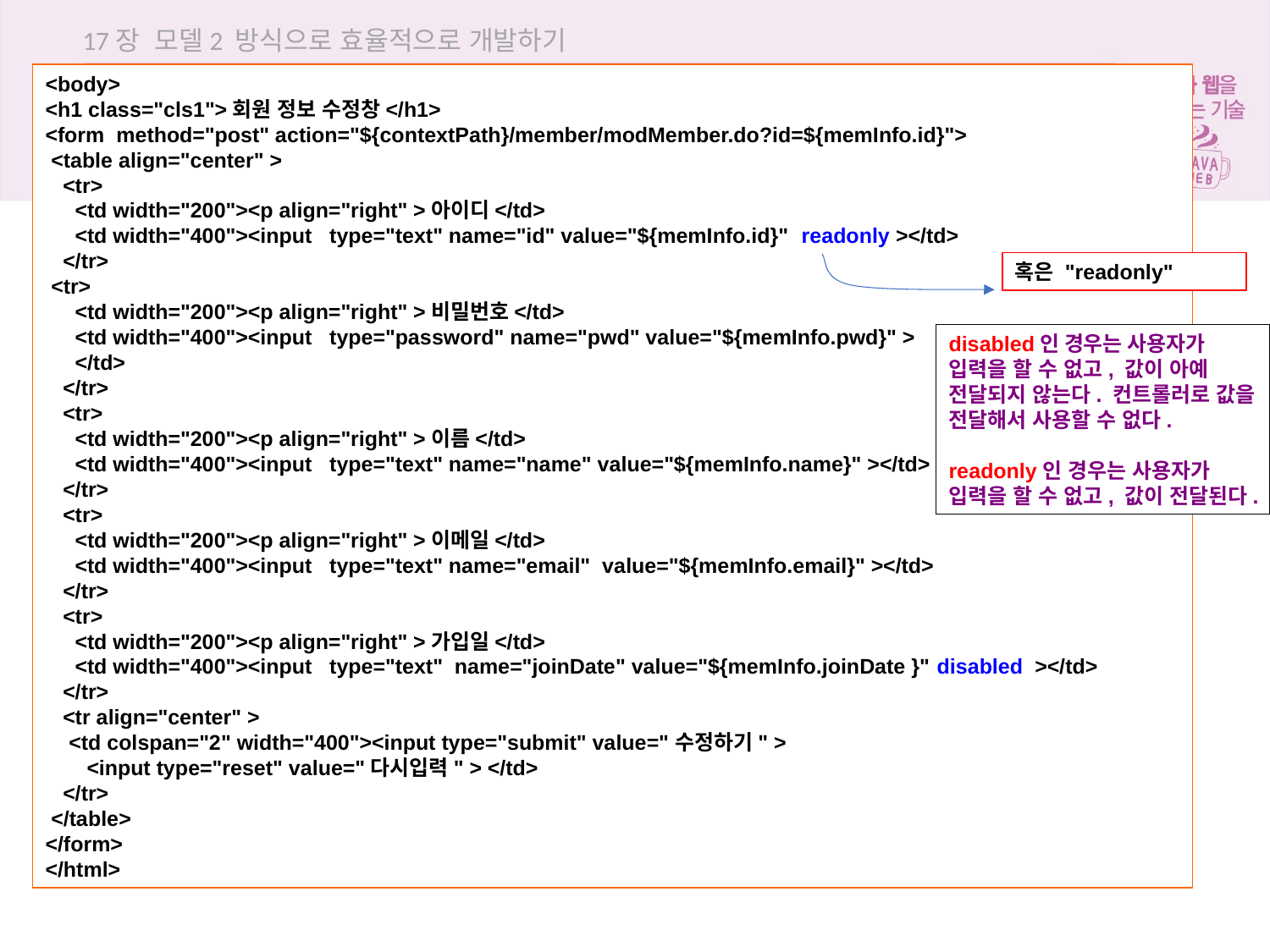

17장  모델2 방식으로 효율적으로 개발하기
<body>
<h1 class="cls1">회원 정보 수정창</h1>
<form  method="post" action="${contextPath}/member/modMember.do?id=${memInfo.id}">
 <table align="center" >
   <tr>
     <td width="200"><p align="right" >아이디</td>
     <td width="400"><input   type="text" name="id" value="${memInfo.id}"  readonly ></td>
   </tr>
 <tr>
     <td width="200"><p align="right" >비밀번호</td>
     <td width="400"><input   type="password" name="pwd" value="${memInfo.pwd}" >
     </td>
   </tr>
   <tr>
     <td width="200"><p align="right" >이름</td>
     <td width="400"><input   type="text" name="name" value="${memInfo.name}" ></td>
   </tr>
   <tr>
     <td width="200"><p align="right" >이메일</td>
     <td width="400"><input   type="text" name="email"  value="${memInfo.email}" ></td>
   </tr>
   <tr>
     <td width="200"><p align="right" >가입일</td>
     <td width="400"><input   type="text"  name="joinDate" value="${memInfo.joinDate }" disabled  ></td>
   </tr>
   <tr align="center" >
    <td colspan="2" width="400"><input type="submit" value="수정하기" >
       <input type="reset" value="다시입력" > </td>
   </tr>
 </table>
</form>
</html>
혹은 "readonly"

disabled인 경우는 사용자가 입력을 할 수 없고, 값이 아예 전달되지 않는다. 컨트롤러로 값을 전달해서 사용할 수 없다.

readonly인 경우는 사용자가 입력을 할 수 없고, 값이 전달된다.